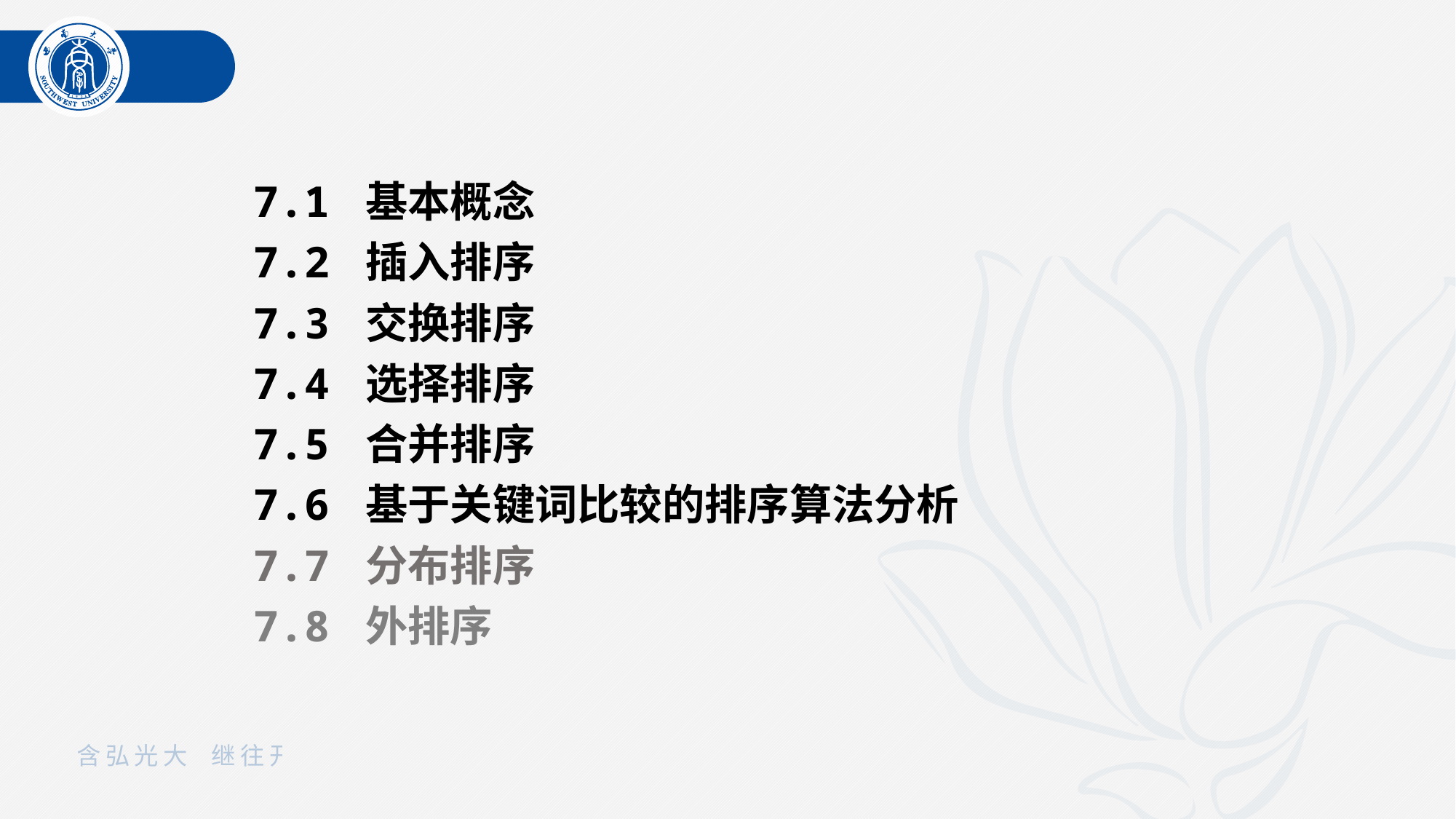

7.1 基本概念
7.2 插入排序
7.3 交换排序
7.4 选择排序
7.5 合并排序
7.6 基于关键词比较的排序算法分析
7.7 分布排序
7.8 外排序
02
01